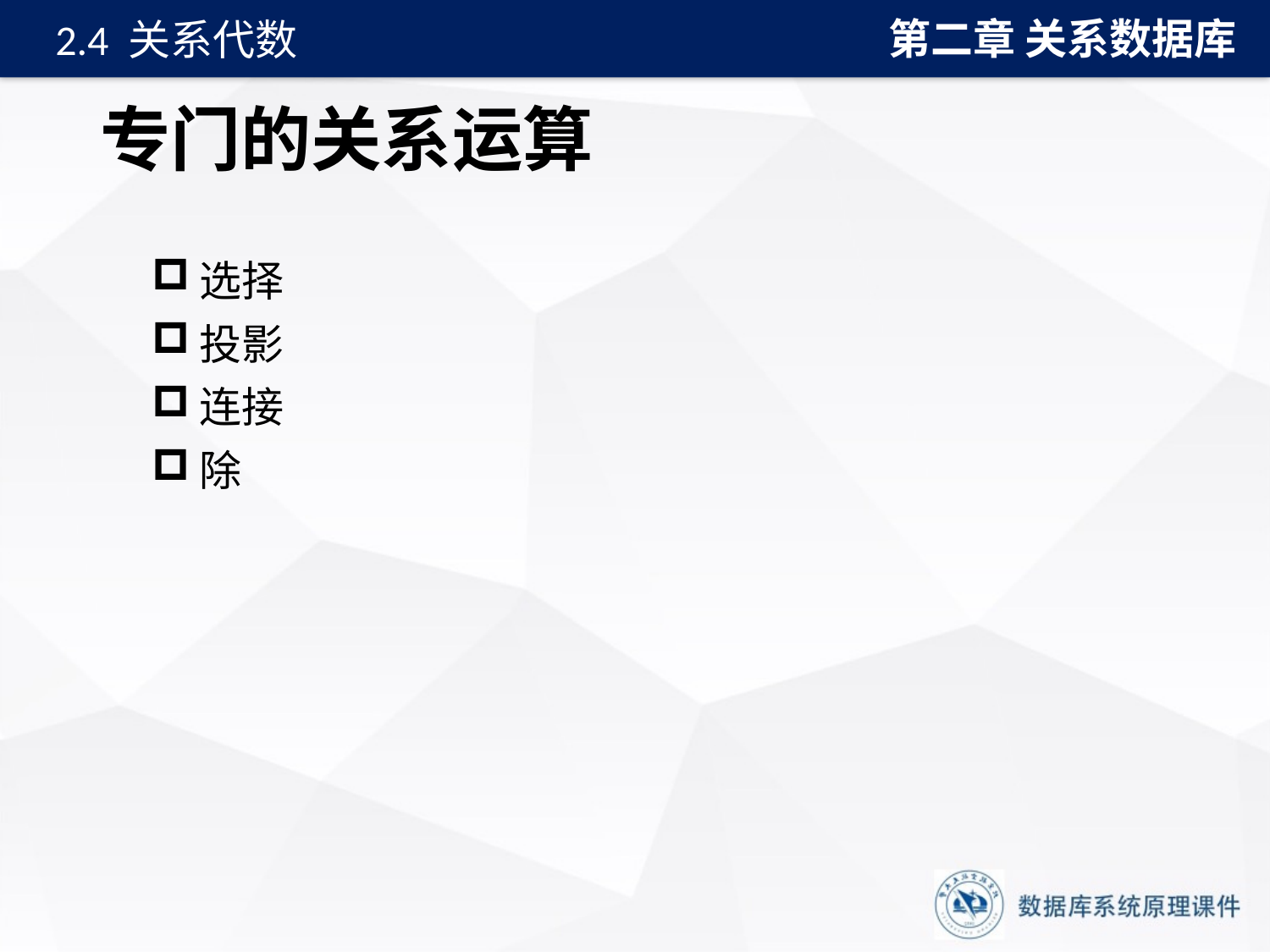

第二章 关系数据库
2.4 关系代数
# 专门的关系运算
选择
投影
连接
除